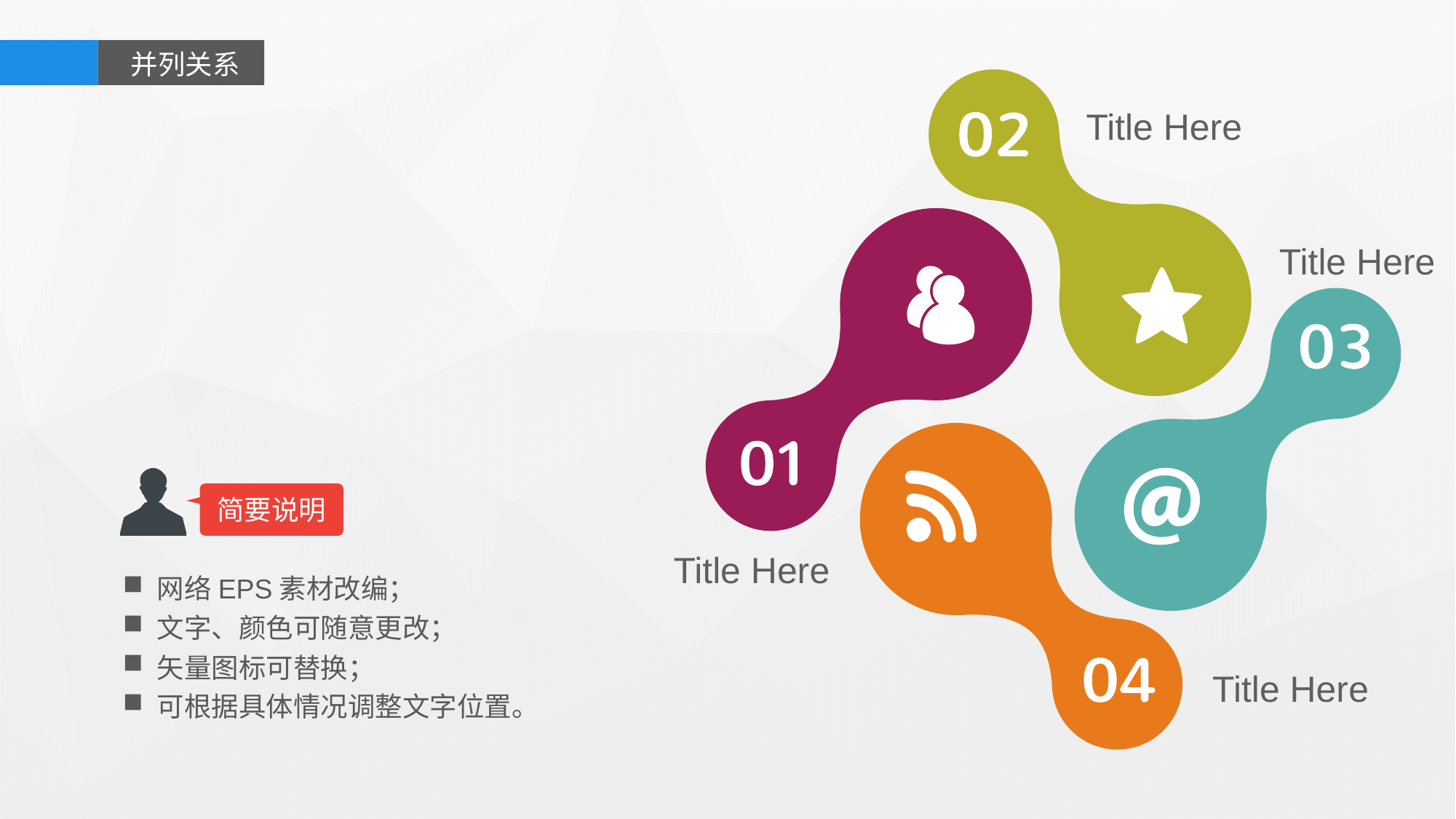

并列关系

Title Here
Title Here

简要说明

Title Here
网络EPS素材改编；
文字、颜色可随意更改；
矢量图标可替换；
可根据具体情况调整文字位置。
Title Here